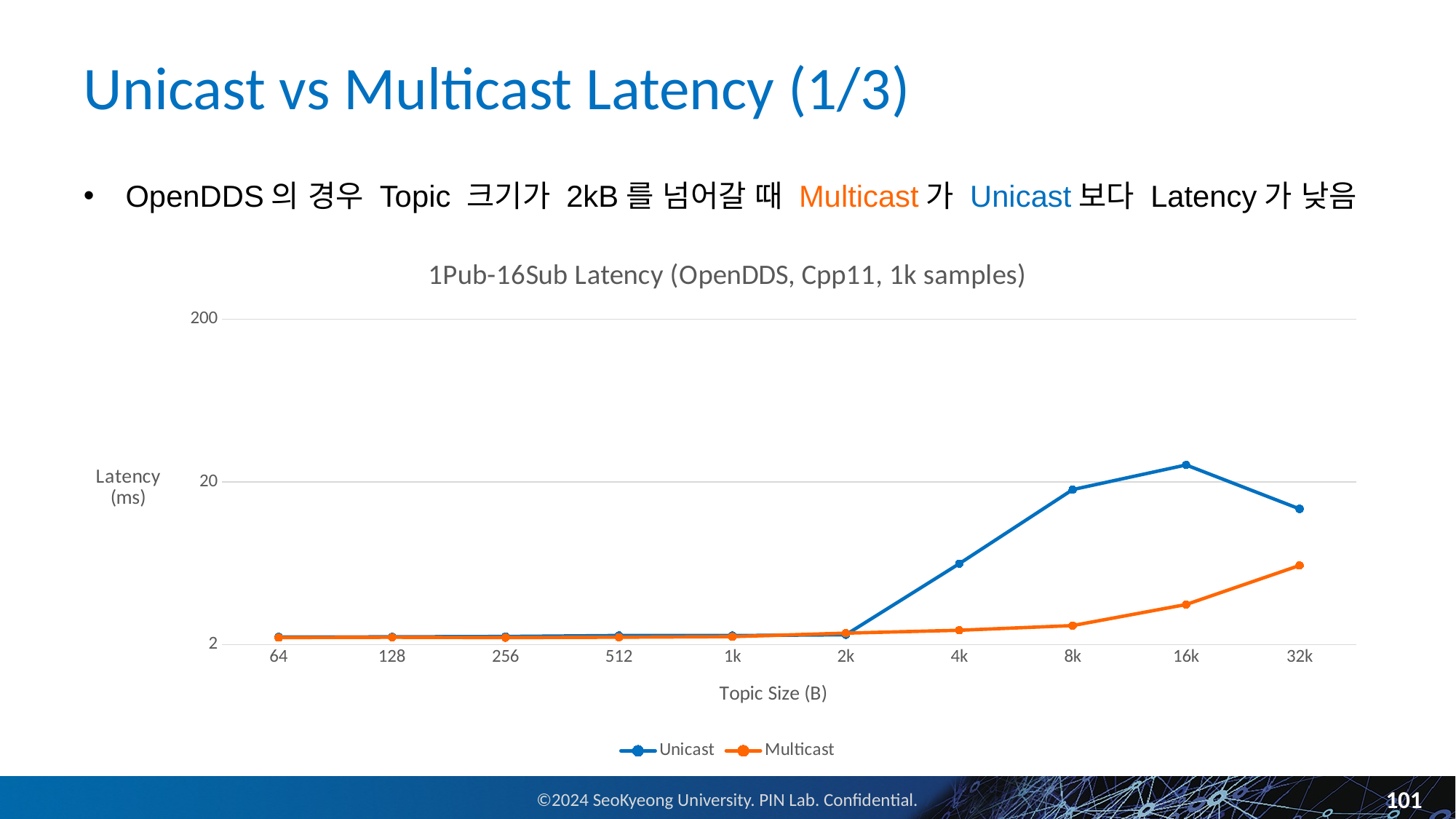

# Unicast vs Multicast Latency (1/3)
OpenDDS의 경우 Topic 크기가 2kB를 넘어갈 때 Multicast가 Unicast보다 Latency가 낮음

### Chart: 1Pub-16Sub Latency (OpenDDS, Cpp11, 1k samples)

| Category | Unicast | Multicast |
|---|---|---|
| 64 | 2.225 | 2.208 |
| 128 | 2.231 | 2.217 |
| 256 | 2.243 | 2.206 |
| 512 | 2.273 | 2.218 |
| 1k | 2.271 | 2.237 |
| 2k | 2.297 | 2.351 |
| 4k | 6.279 | 2.449 |
| 8k | 17.932 | 2.616 |
| 16k | 25.413 | 3.525 |
| 32k | 13.644 | 6.126 |
101